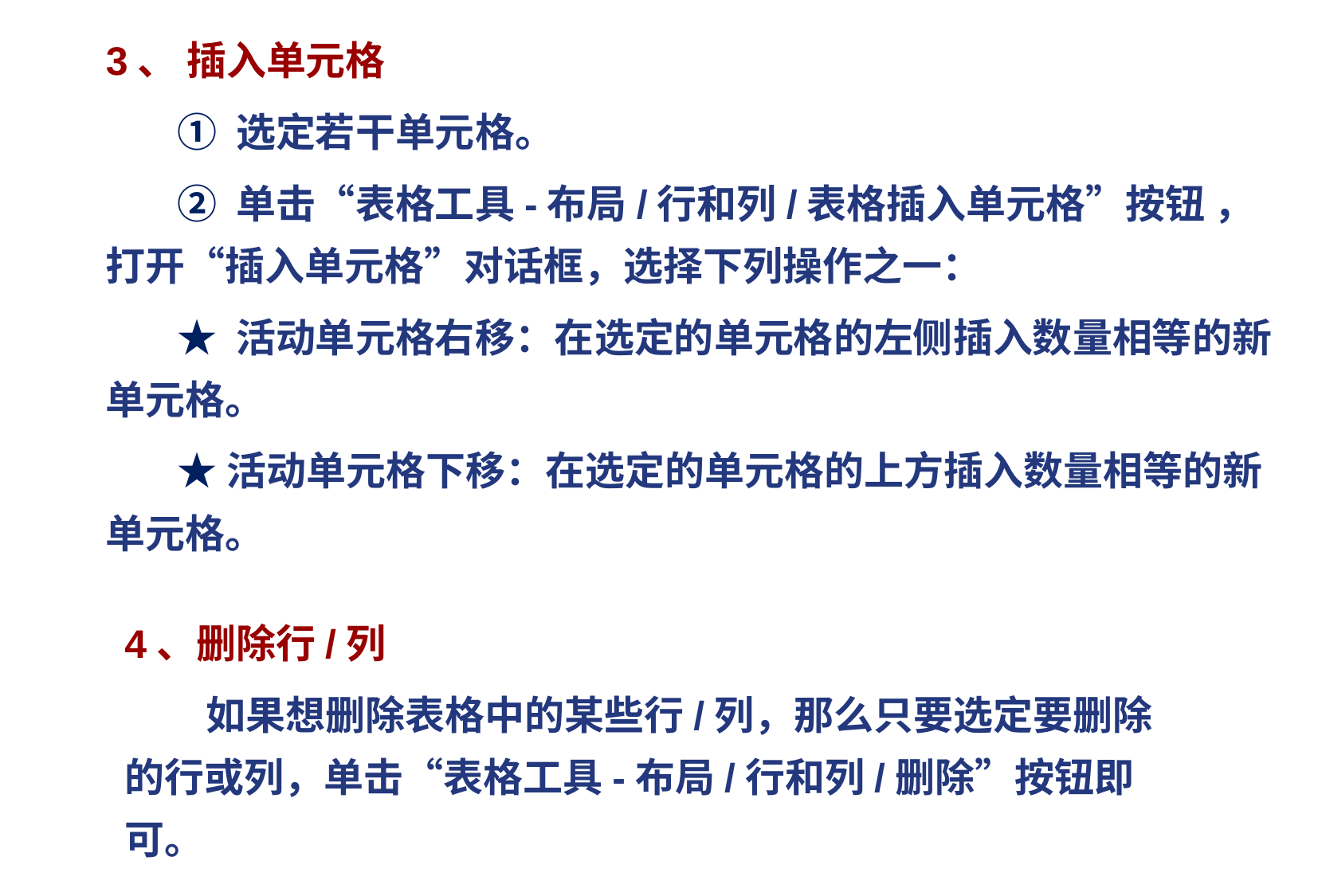

3、 插入单元格
        ① 选定若干单元格。
        ② 单击“表格工具-布局/行和列/表格插入单元格”按钮 ，打开“插入单元格”对话框，选择下列操作之一：
        ★ 活动单元格右移：在选定的单元格的左侧插入数量相等的新单元格。
        ★活动单元格下移：在选定的单元格的上方插入数量相等的新单元格。
4、删除行/列
        如果想删除表格中的某些行/列，那么只要选定要删除的行或列，单击“表格工具-布局/行和列/删除”按钮即可。